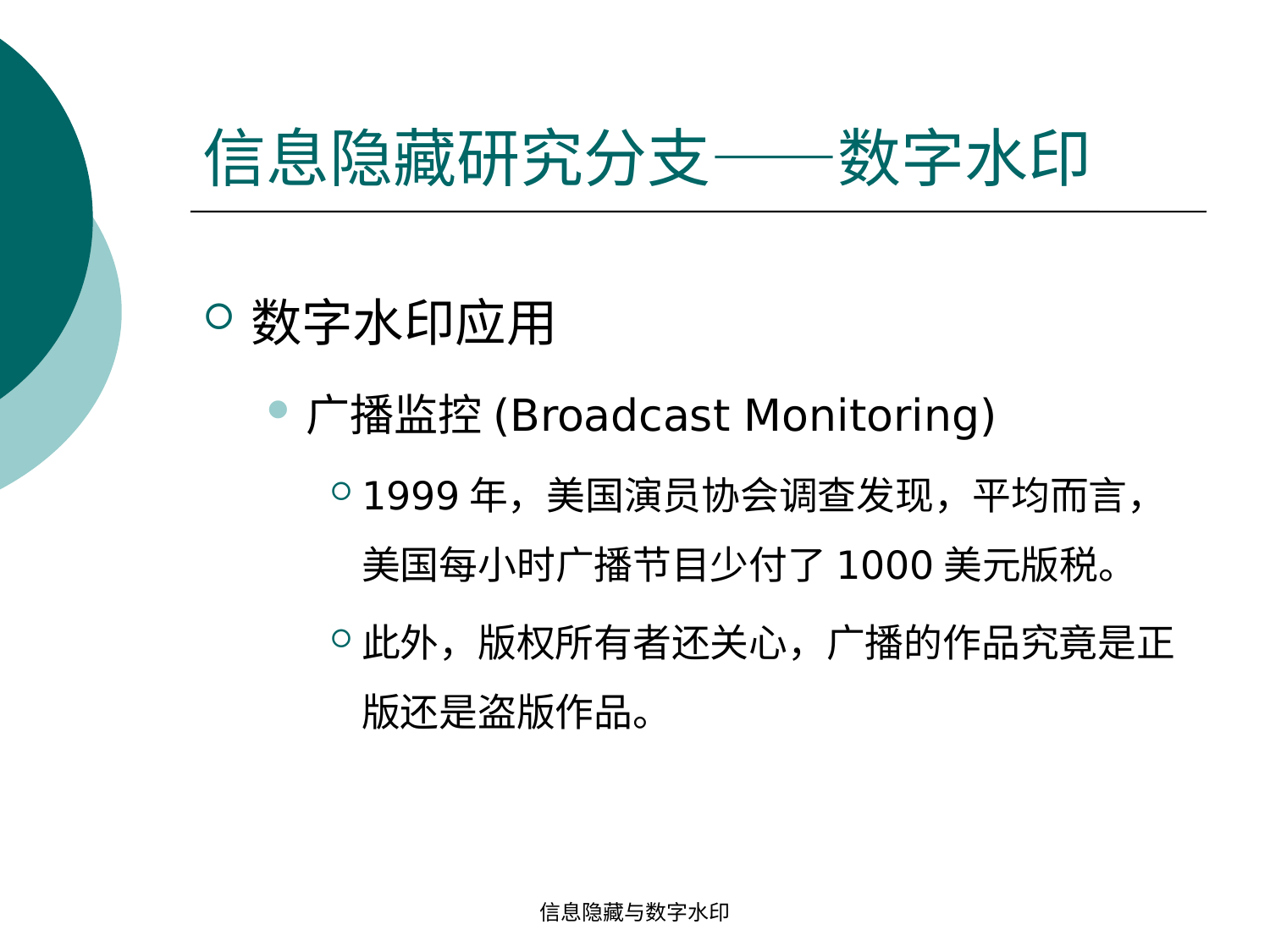

# 信息隐藏研究分支——数字水印
数字水印应用
广播监控(Broadcast Monitoring)
1999年，美国演员协会调查发现，平均而言，美国每小时广播节目少付了1000美元版税。
此外，版权所有者还关心，广播的作品究竟是正版还是盗版作品。

信息隐藏与数字水印
68